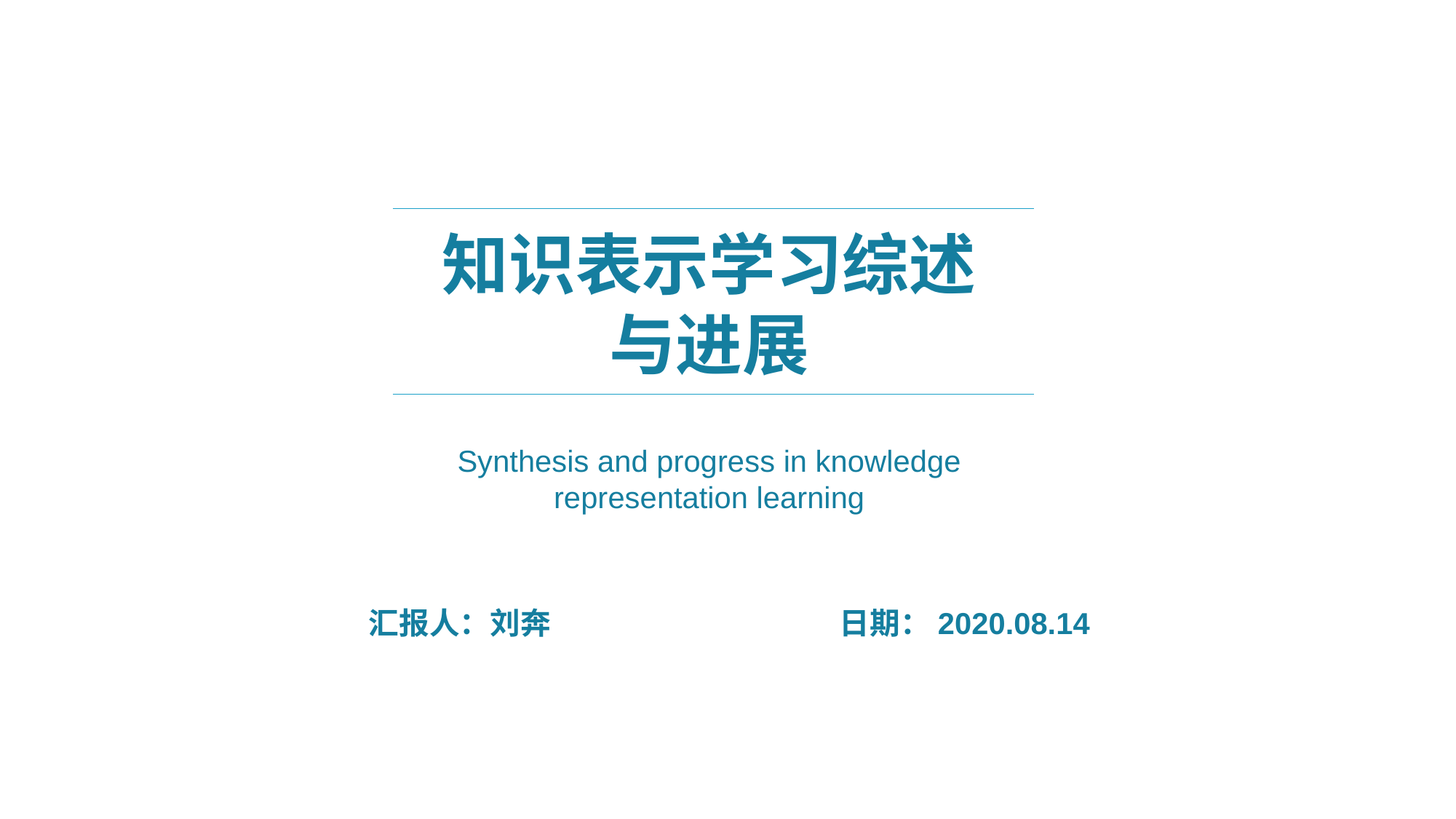

知识表示学习综述与进展
Synthesis and progress in knowledge representation learning
汇报人：刘奔
日期：2020.08.14